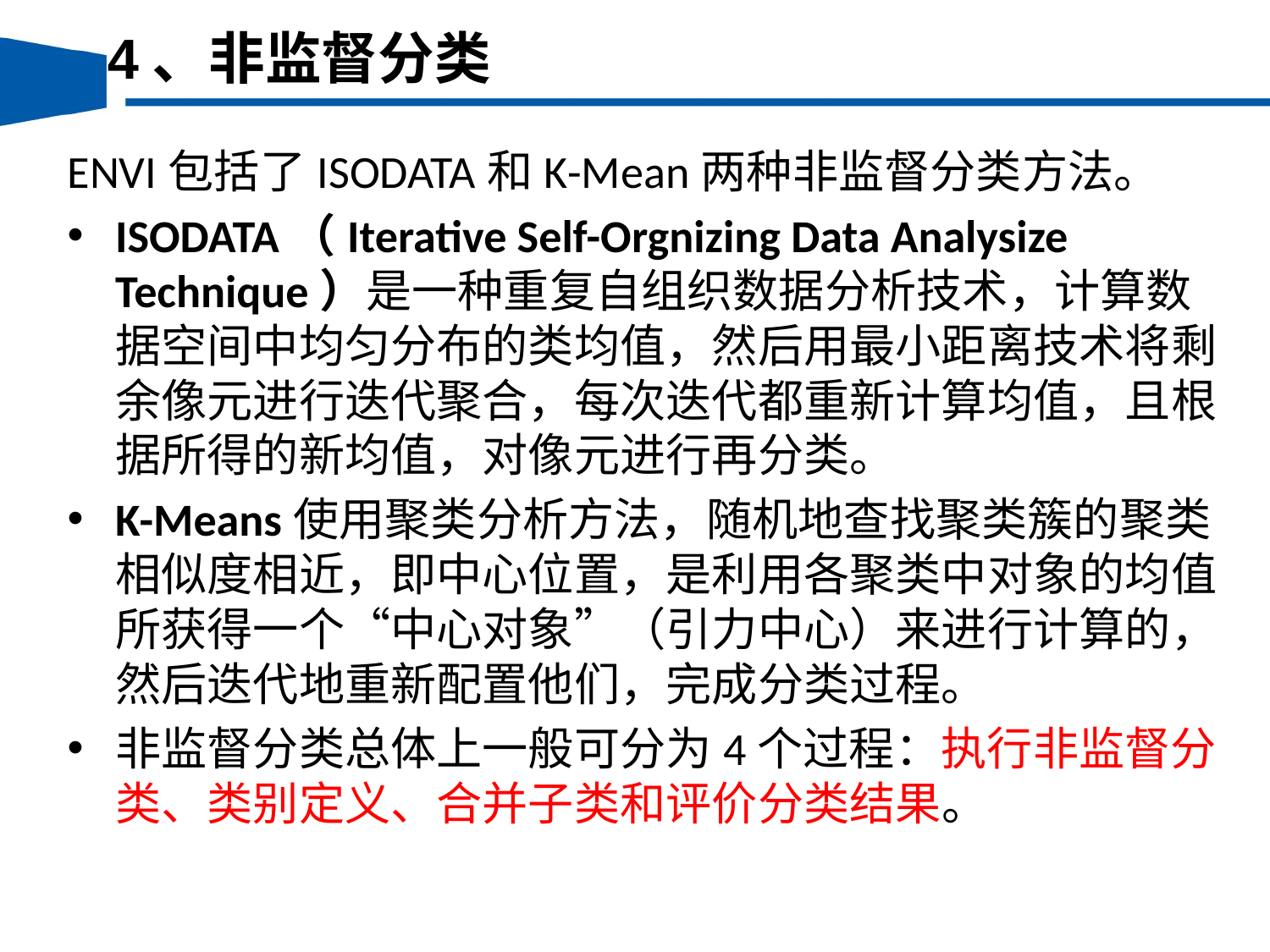

4、非监督分类
ENVI包括了ISODATA和K-Mean两种非监督分类方法。
ISODATA（Iterative Self-Orgnizing Data Analysize Technique）是一种重复自组织数据分析技术，计算数据空间中均匀分布的类均值，然后用最小距离技术将剩余像元进行迭代聚合，每次迭代都重新计算均值，且根据所得的新均值，对像元进行再分类。
K-Means使用聚类分析方法，随机地查找聚类簇的聚类相似度相近，即中心位置，是利用各聚类中对象的均值所获得一个“中心对象”（引力中心）来进行计算的，然后迭代地重新配置他们，完成分类过程。
非监督分类总体上一般可分为4个过程：执行非监督分类、类别定义、合并子类和评价分类结果。